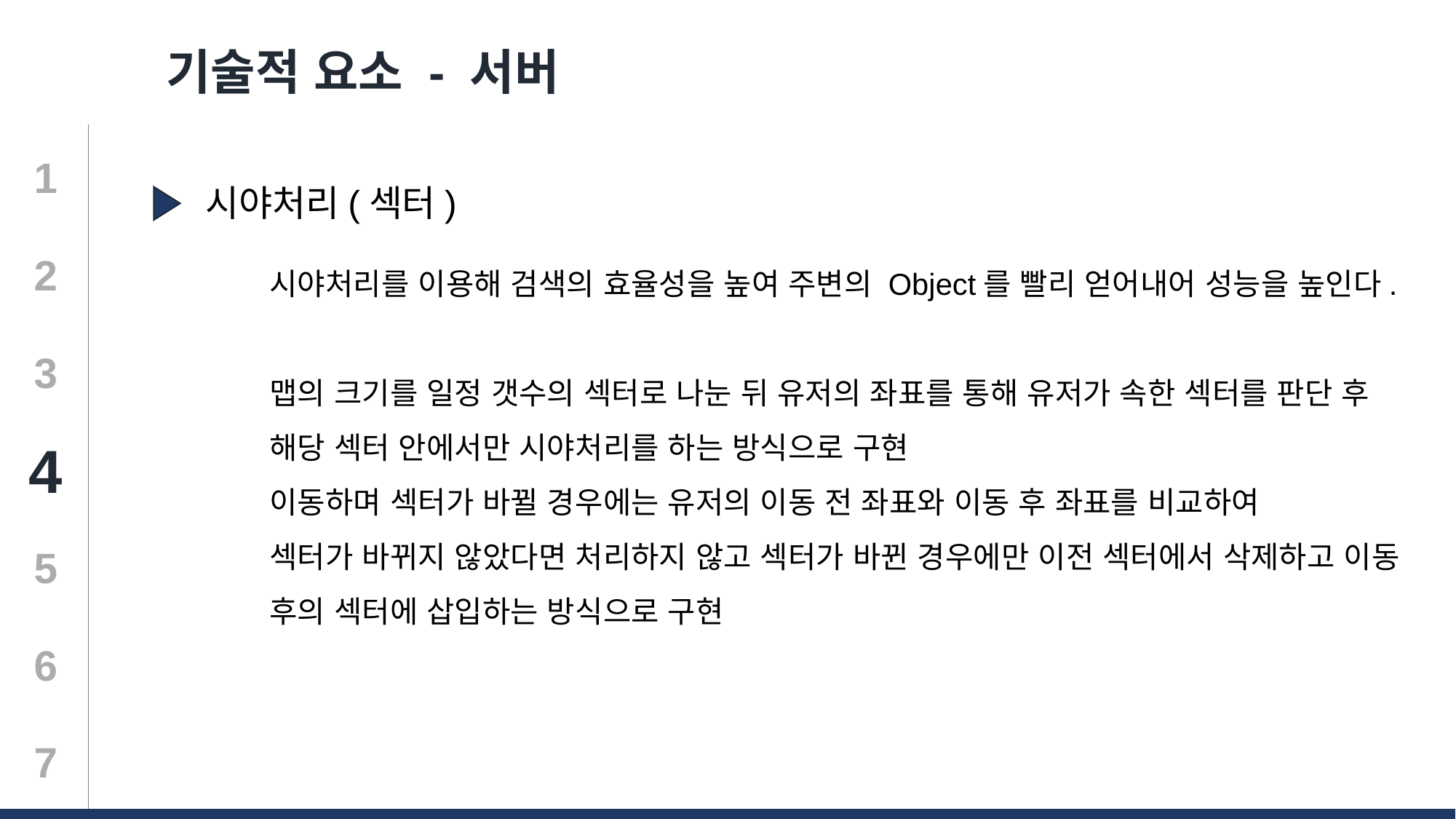

기술적 요소 - 서버
1
시야처리(섹터)

시야처리를 이용해 검색의 효율성을 높여 주변의 Object를 빨리 얻어내어 성능을 높인다.

맵의 크기를 일정 갯수의 섹터로 나눈 뒤 유저의 좌표를 통해 유저가 속한 섹터를 판단 후
해당 섹터 안에서만 시야처리를 하는 방식으로 구현
이동하며 섹터가 바뀔 경우에는 유저의 이동 전 좌표와 이동 후 좌표를 비교하여
섹터가 바뀌지 않았다면 처리하지 않고 섹터가 바뀐 경우에만 이전 섹터에서 삭제하고 이동
후의 섹터에 삽입하는 방식으로 구현
2
3
4
5
6
7